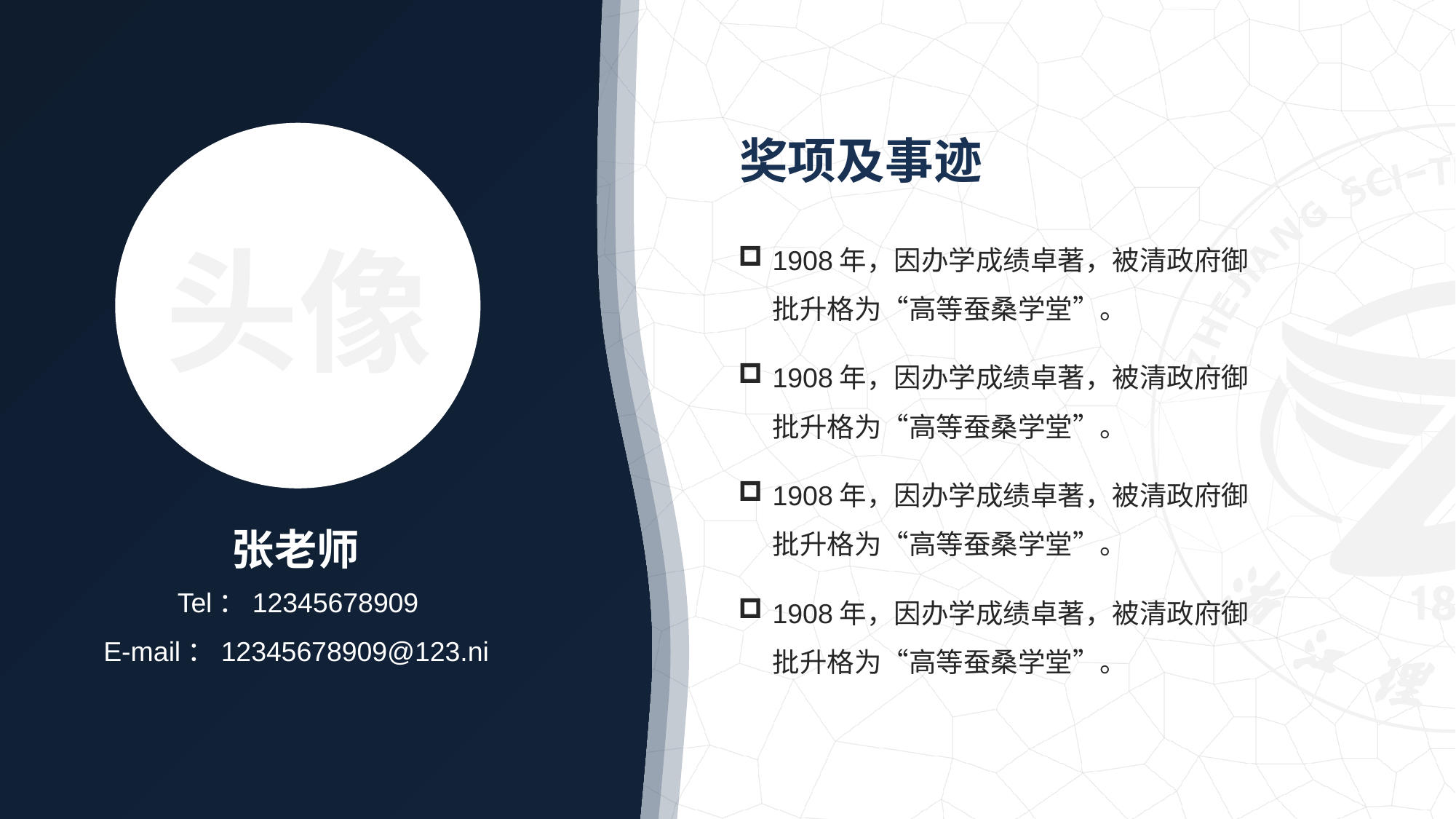

奖项及事迹
1908年，因办学成绩卓著，被清政府御批升格为“高等蚕桑学堂”。
头像
1908年，因办学成绩卓著，被清政府御批升格为“高等蚕桑学堂”。
1908年，因办学成绩卓著，被清政府御批升格为“高等蚕桑学堂”。
张老师
1908年，因办学成绩卓著，被清政府御批升格为“高等蚕桑学堂”。
Tel：12345678909
E-mail：12345678909@123.ni